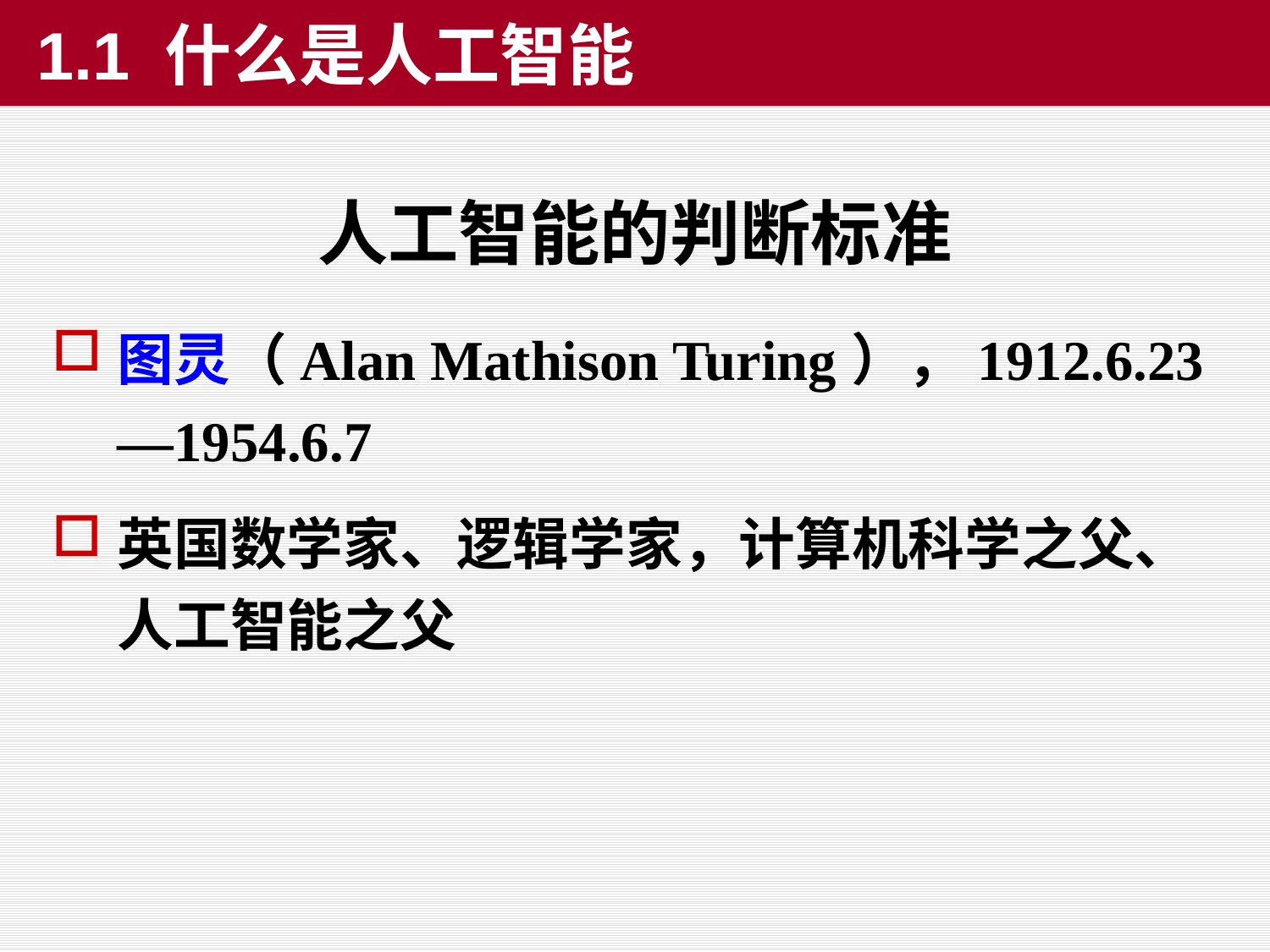

1.1 什么是人工智能
人工智能的判断标准
图灵（Alan Mathison Turing），1912.6.23—1954.6.7
英国数学家、逻辑学家，计算机科学之父、人工智能之父